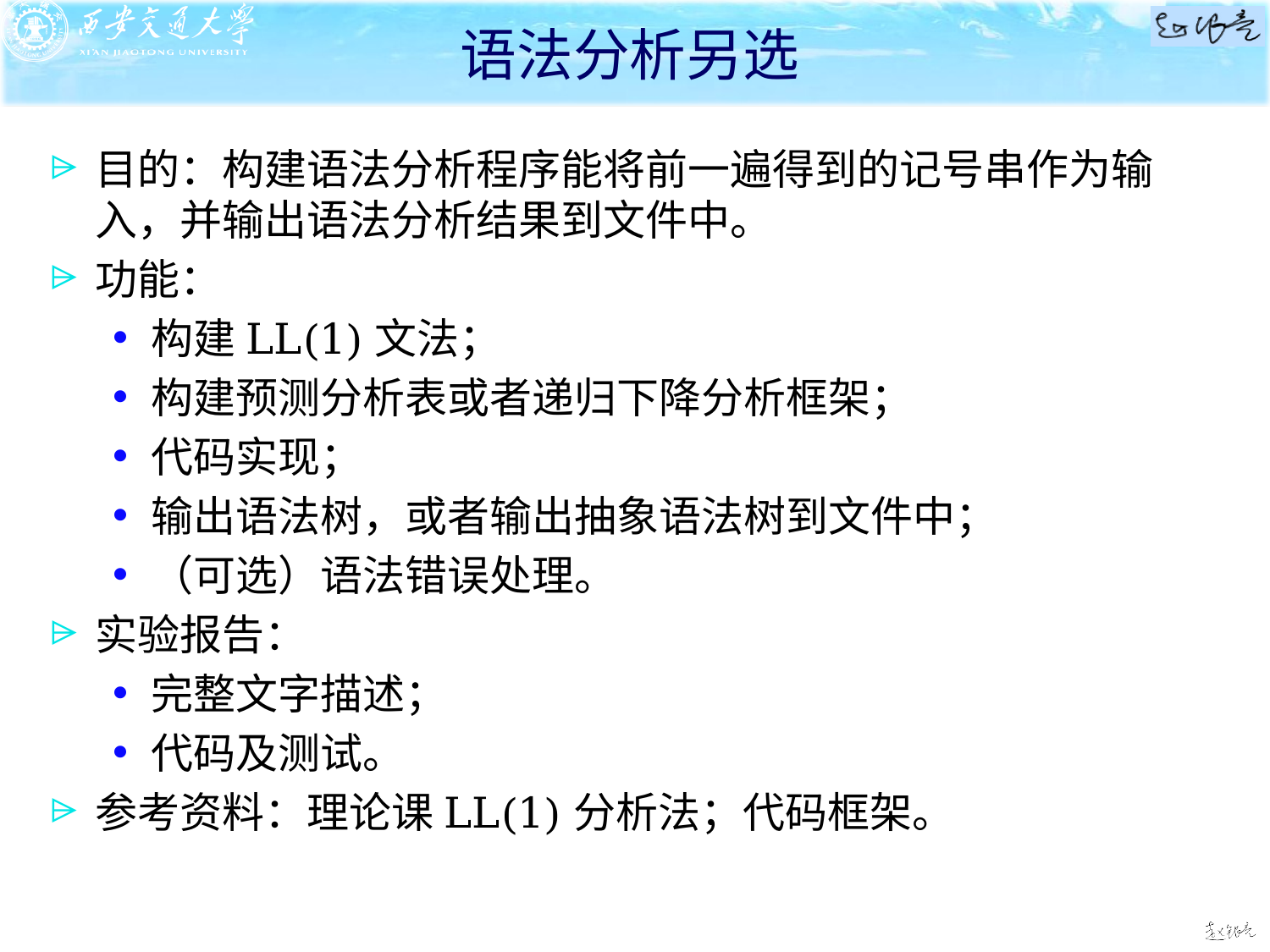

# 语法分析另选
目的：构建语法分析程序能将前一遍得到的记号串作为输入，并输出语法分析结果到文件中。
功能：
构建LL(1)文法；
构建预测分析表或者递归下降分析框架；
代码实现；
输出语法树，或者输出抽象语法树到文件中；
（可选）语法错误处理。
实验报告：
完整文字描述；
代码及测试。
参考资料：理论课LL(1)分析法；代码框架。